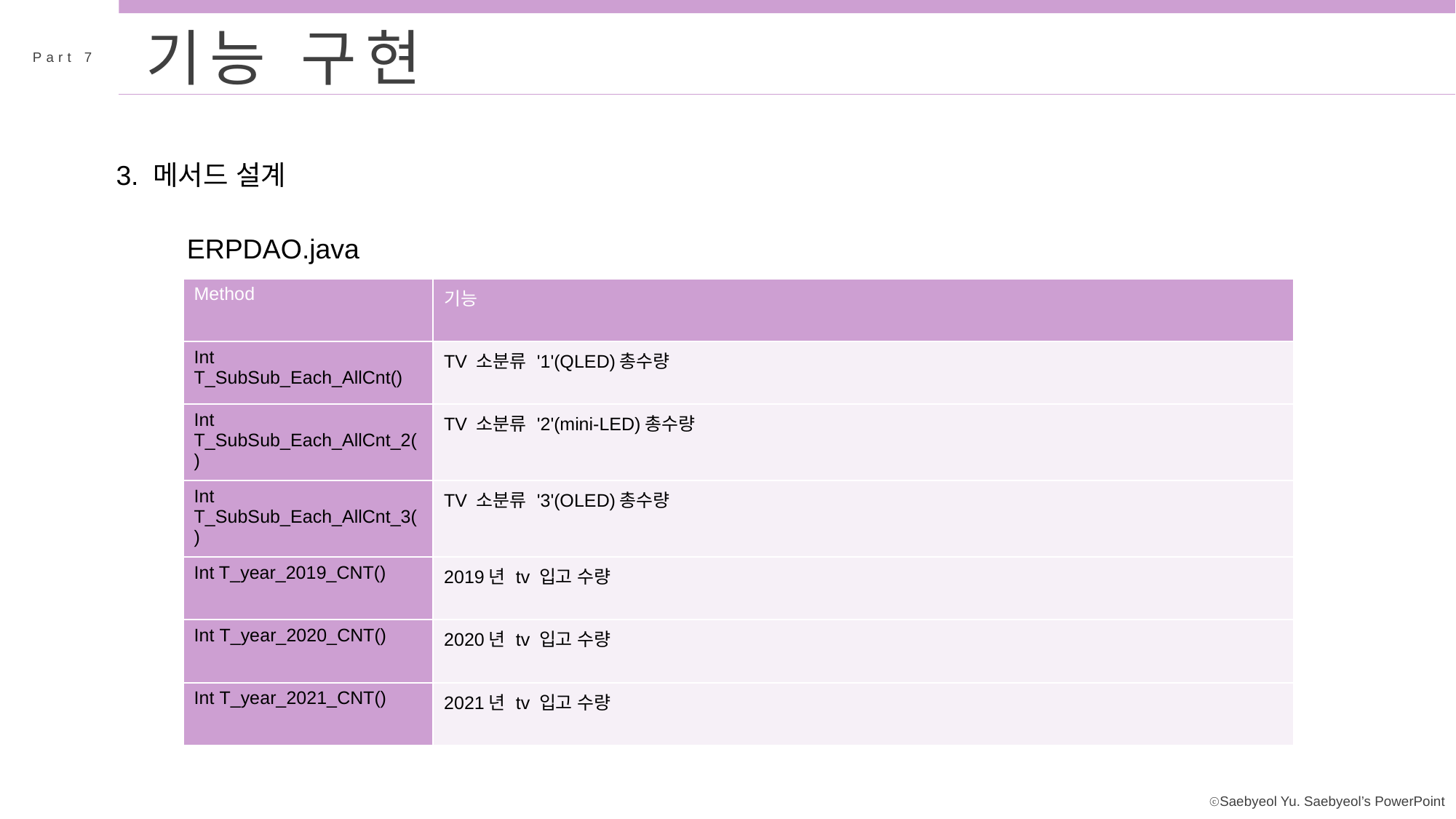

기능 구현
Part 7
3. 메서드 설계
ERPDAO.java
| Method | 기능 |
| --- | --- |
| Int T\_SubSub\_Each\_AllCnt() | TV 소분류 '1'(QLED)총수량 |
| Int T\_SubSub\_Each\_AllCnt\_2() | TV 소분류 '2'(mini-LED)총수량 |
| Int T\_SubSub\_Each\_AllCnt\_3() | TV 소분류 '3'(OLED)총수량 |
| Int T\_year\_2019\_CNT() | 2019년 tv 입고 수량 |
| Int T\_year\_2020\_CNT() | 2020년 tv 입고 수량 |
| Int T\_year\_2021\_CNT() | 2021년 tv 입고 수량 |